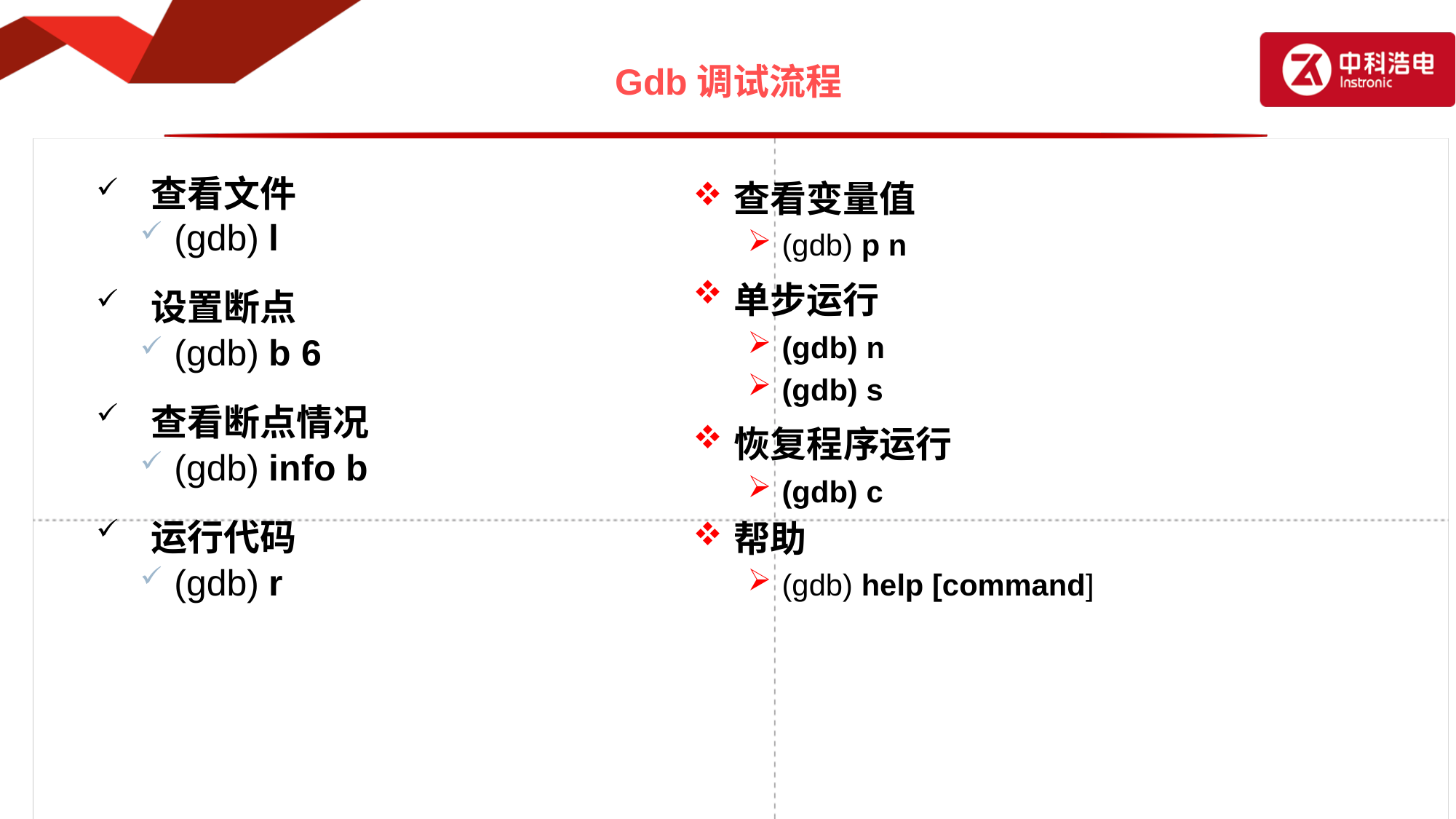

# Gdb调试流程
查看文件
(gdb) l
设置断点
(gdb) b 6
查看断点情况
(gdb) info b
运行代码
(gdb) r
查看变量值
(gdb) p n
单步运行
(gdb) n
(gdb) s
恢复程序运行
(gdb) c
帮助
(gdb) help [command]